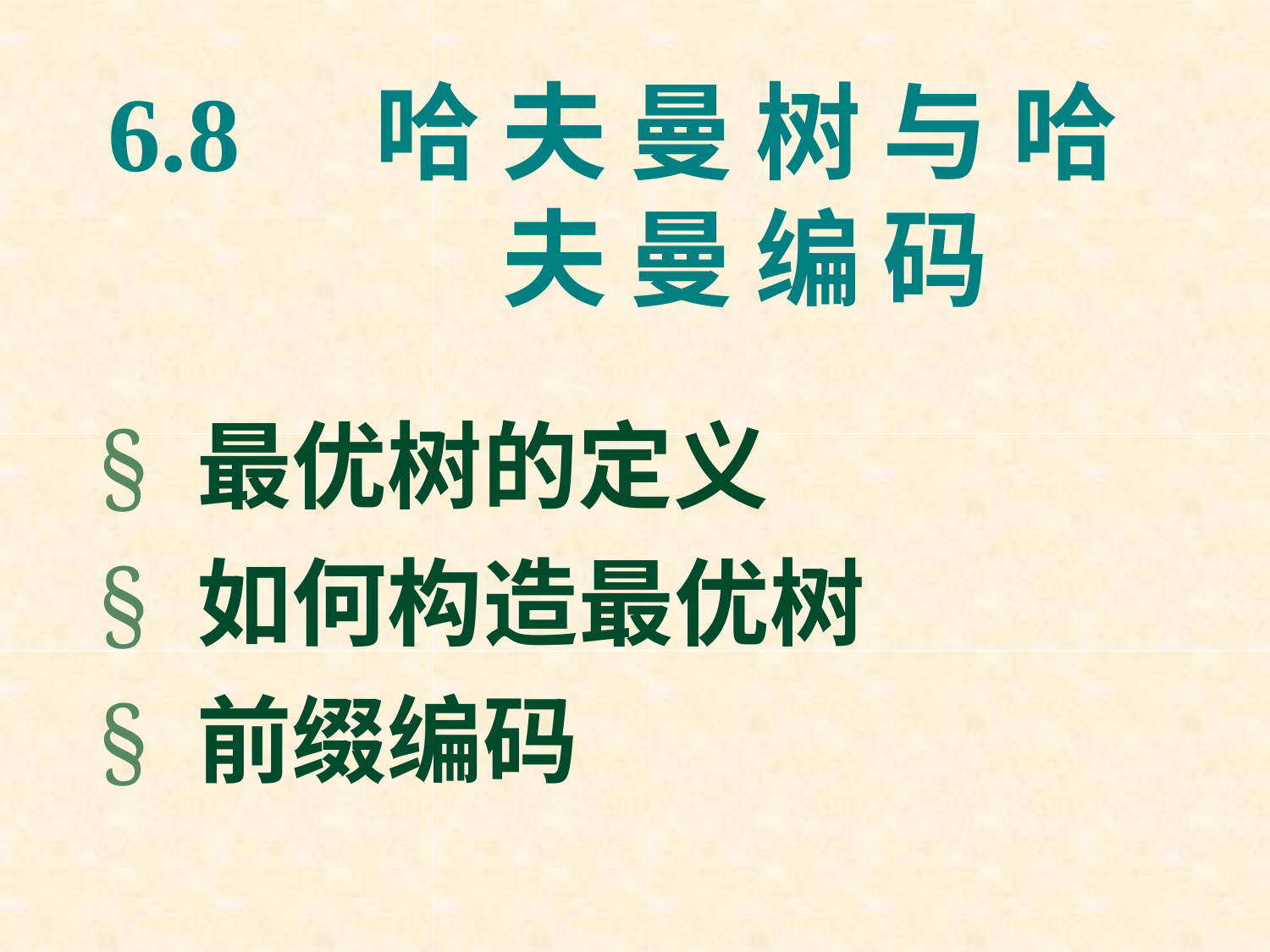

# 6.8	哈	夫	曼	树	与 哈	夫	曼	编	码
§ 最优树的定义
§ 如何构造最优树
§ 前缀编码